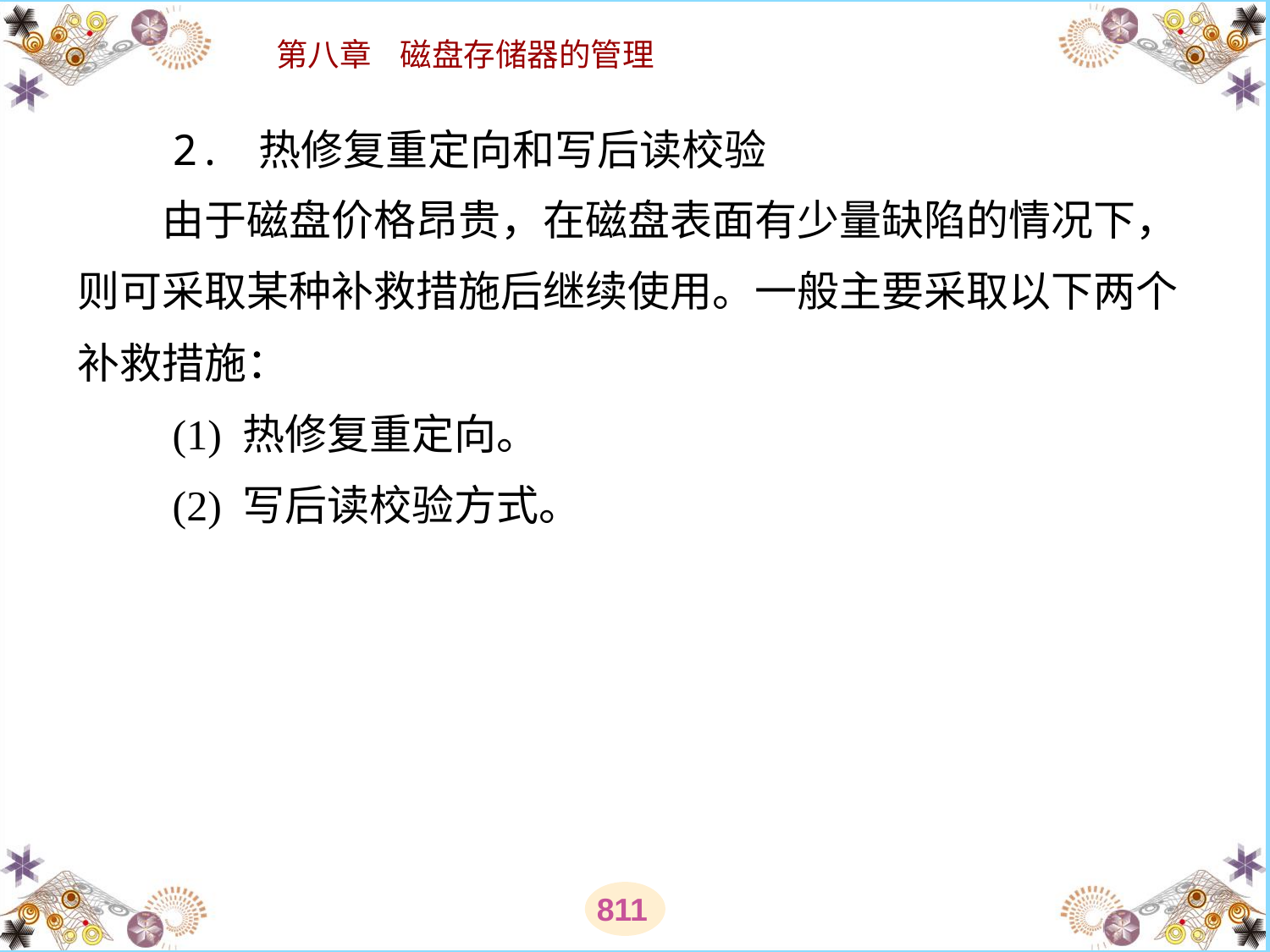

# 2. 热修复重定向和写后读校验 　　由于磁盘价格昂贵，在磁盘表面有少量缺陷的情况下，则可采取某种补救措施后继续使用。一般主要采取以下两个补救措施： 　　(1) 热修复重定向。 　　(2) 写后读校验方式。